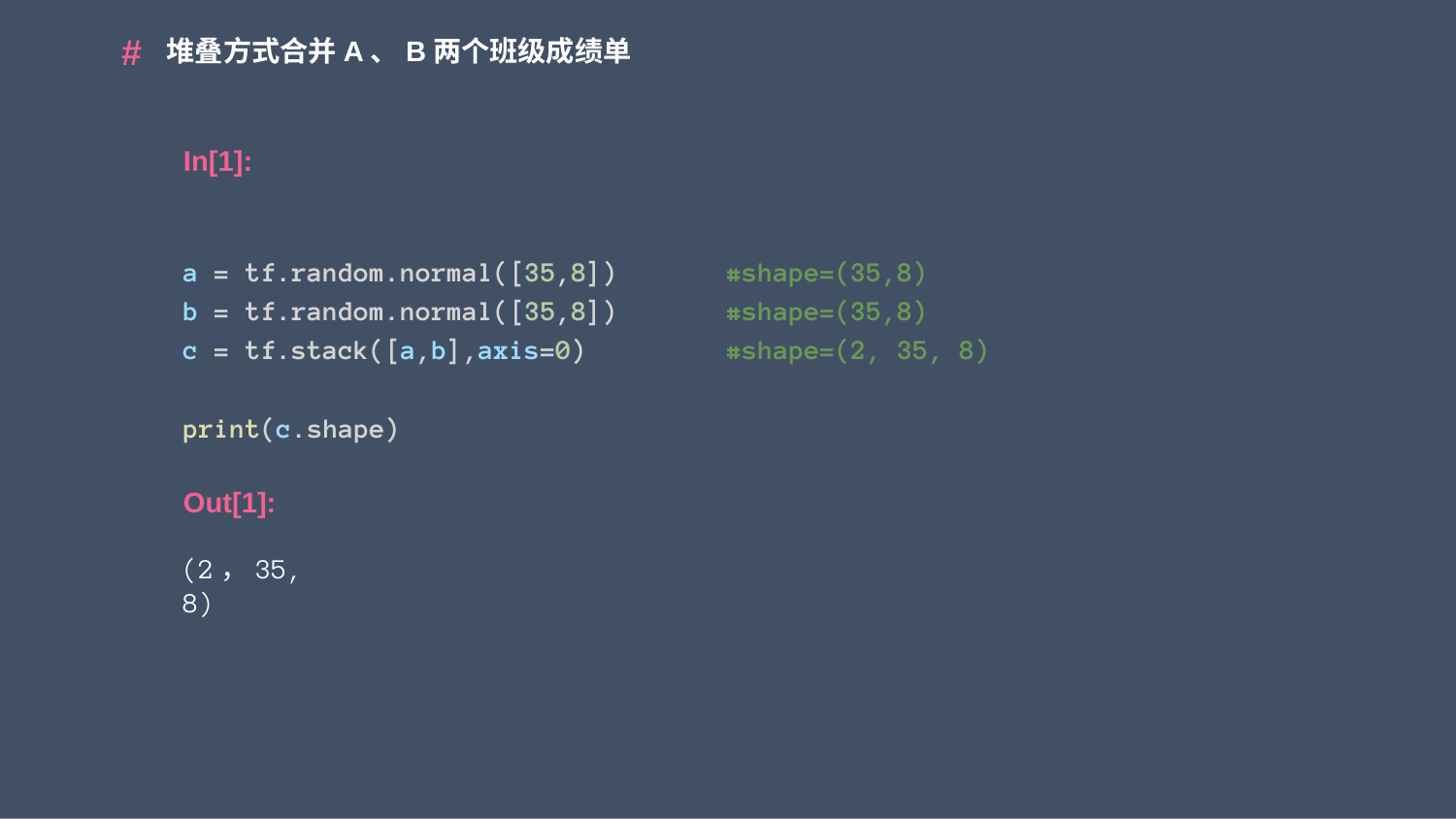

堆叠方式合并A、B两个班级成绩单
a = tf.random.normal([35,8])       #shape=(35,8)
b = tf.random.normal([35,8])       #shape=(35,8)
c = tf.stack([a,b],axis=0)         #shape=(2, 35, 8)
print(c.shape)

(2，35, 8)